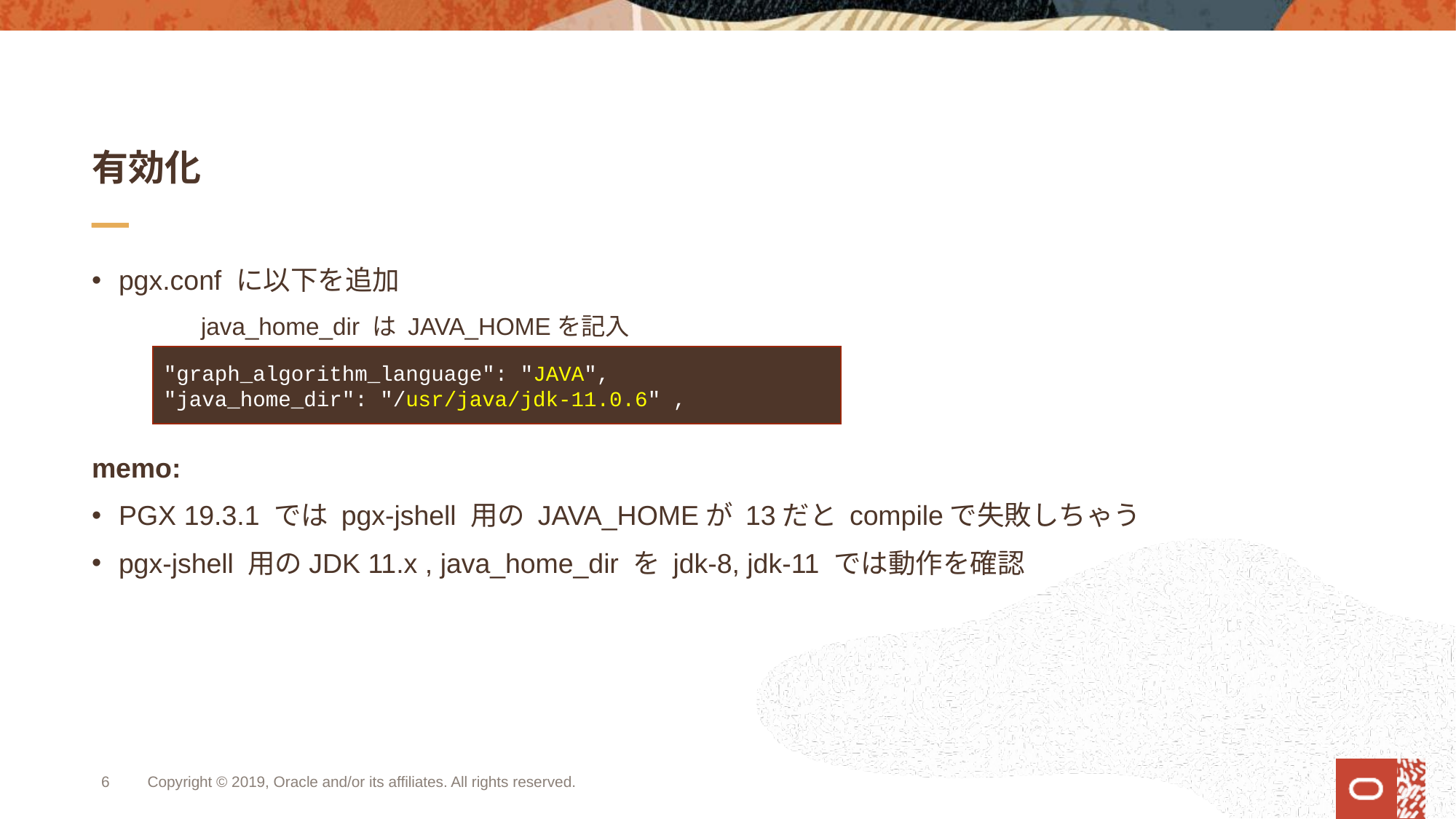

# 有効化
pgx.conf に以下を追加
	java_home_dir は JAVA_HOMEを記入

memo:
PGX 19.3.1 では pgx-jshell 用の JAVA_HOMEが 13だと compileで失敗しちゃう
pgx-jshell 用のJDK 11.x , java_home_dir を jdk-8, jdk-11 では動作を確認

"graph_algorithm_language": "JAVA",
"java_home_dir": "/usr/java/jdk-11.0.6" ,
6
Copyright © 2019, Oracle and/or its affiliates. All rights reserved.